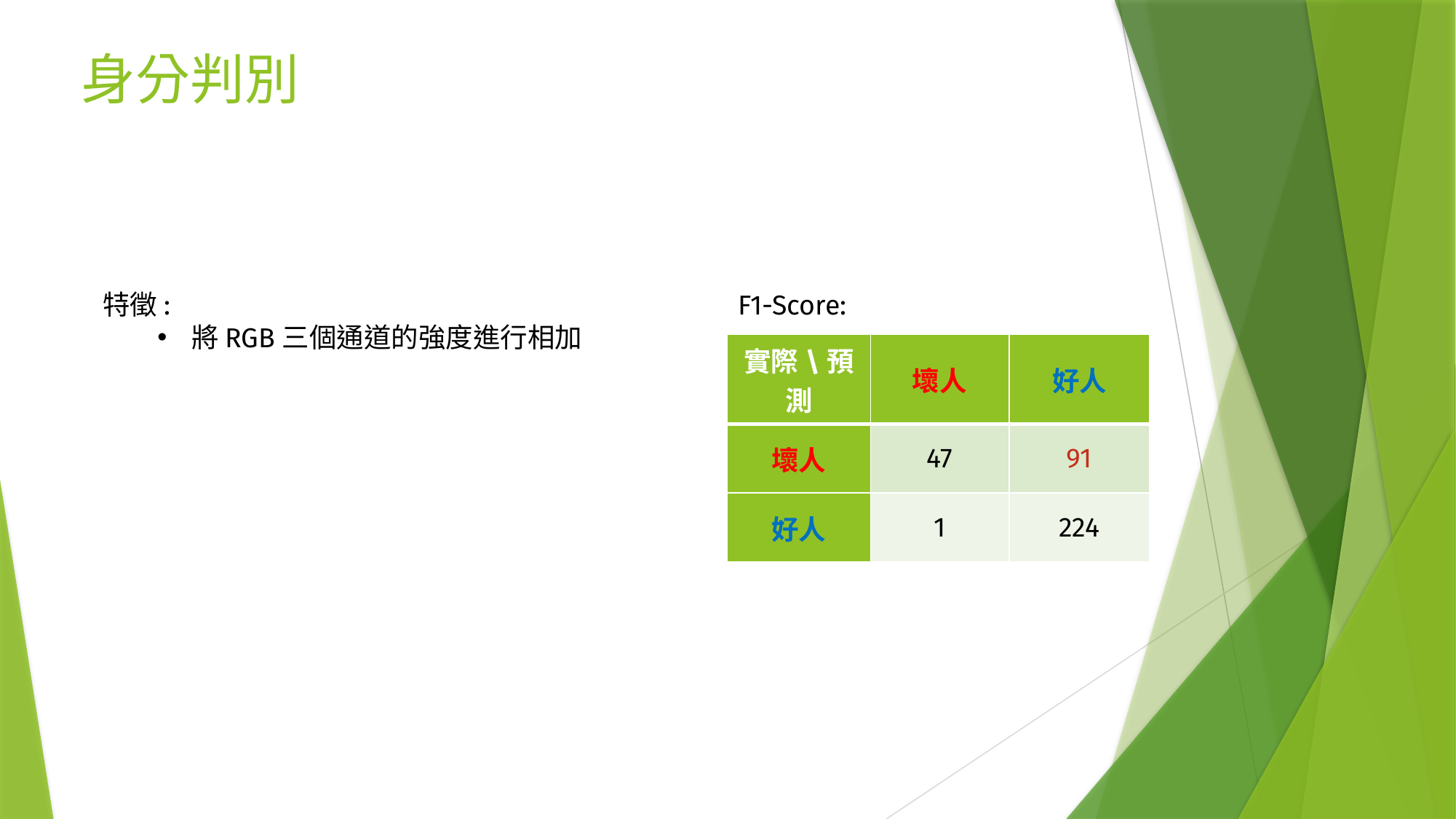

# 身分判別
特徵:
將RGB三個通道的強度進行相加
F1-Score:
| 實際\預測 | 壞人 | 好人 |
| --- | --- | --- |
| 壞人 | 47 | 91 |
| 好人 | 1 | 224 |